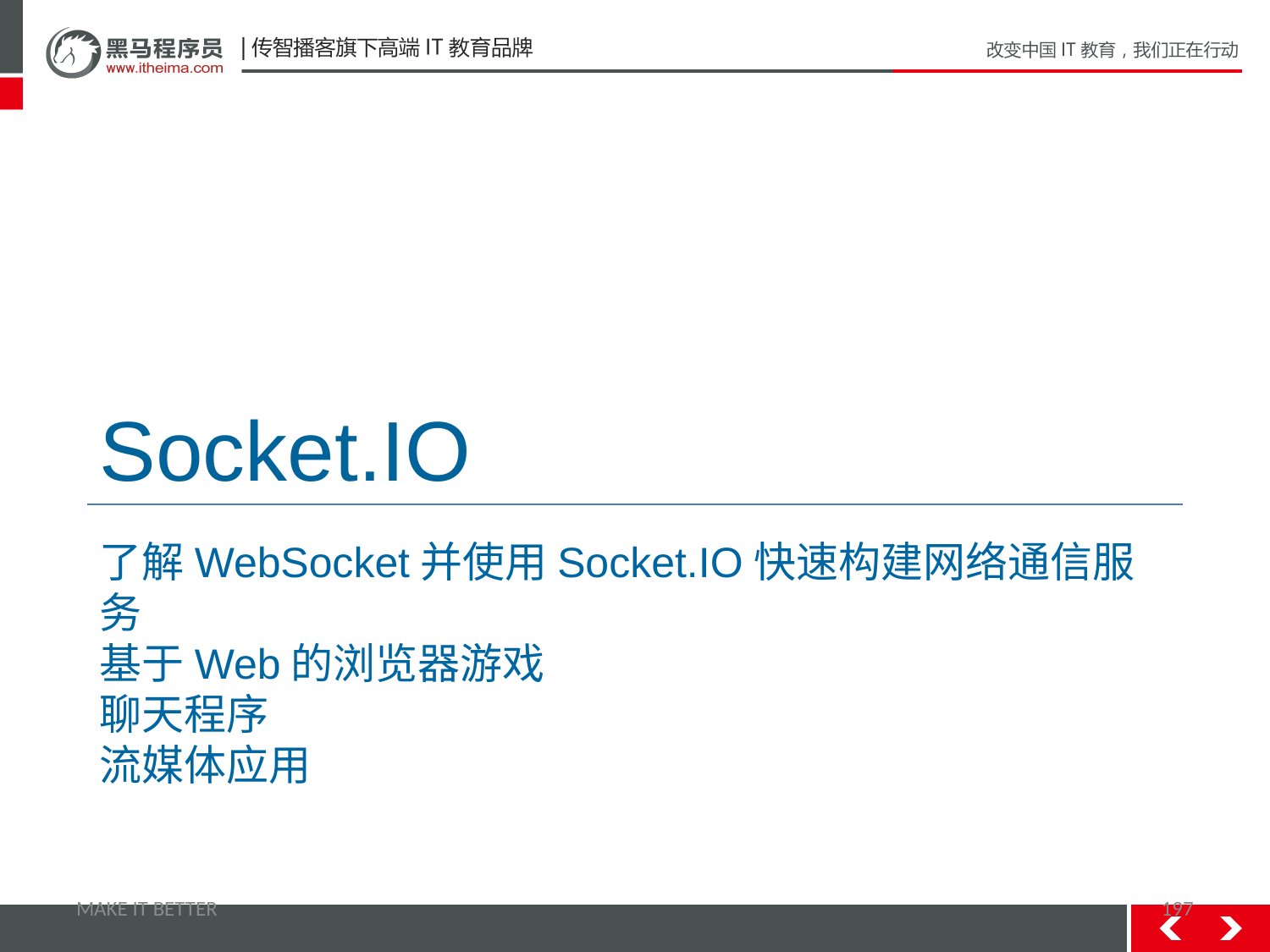

# Socket.IO
了解WebSocket并使用Socket.IO快速构建网络通信服务
基于Web的浏览器游戏
聊天程序
流媒体应用
MAKE IT BETTER
197